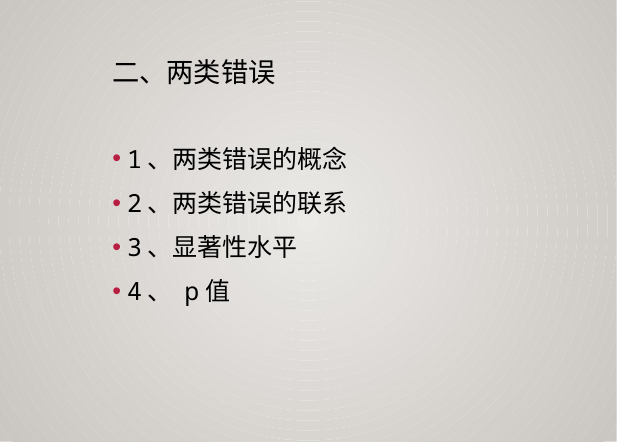

# 二、两类错误
1、两类错误的概念
2、两类错误的联系
3、显著性水平
4、 p值